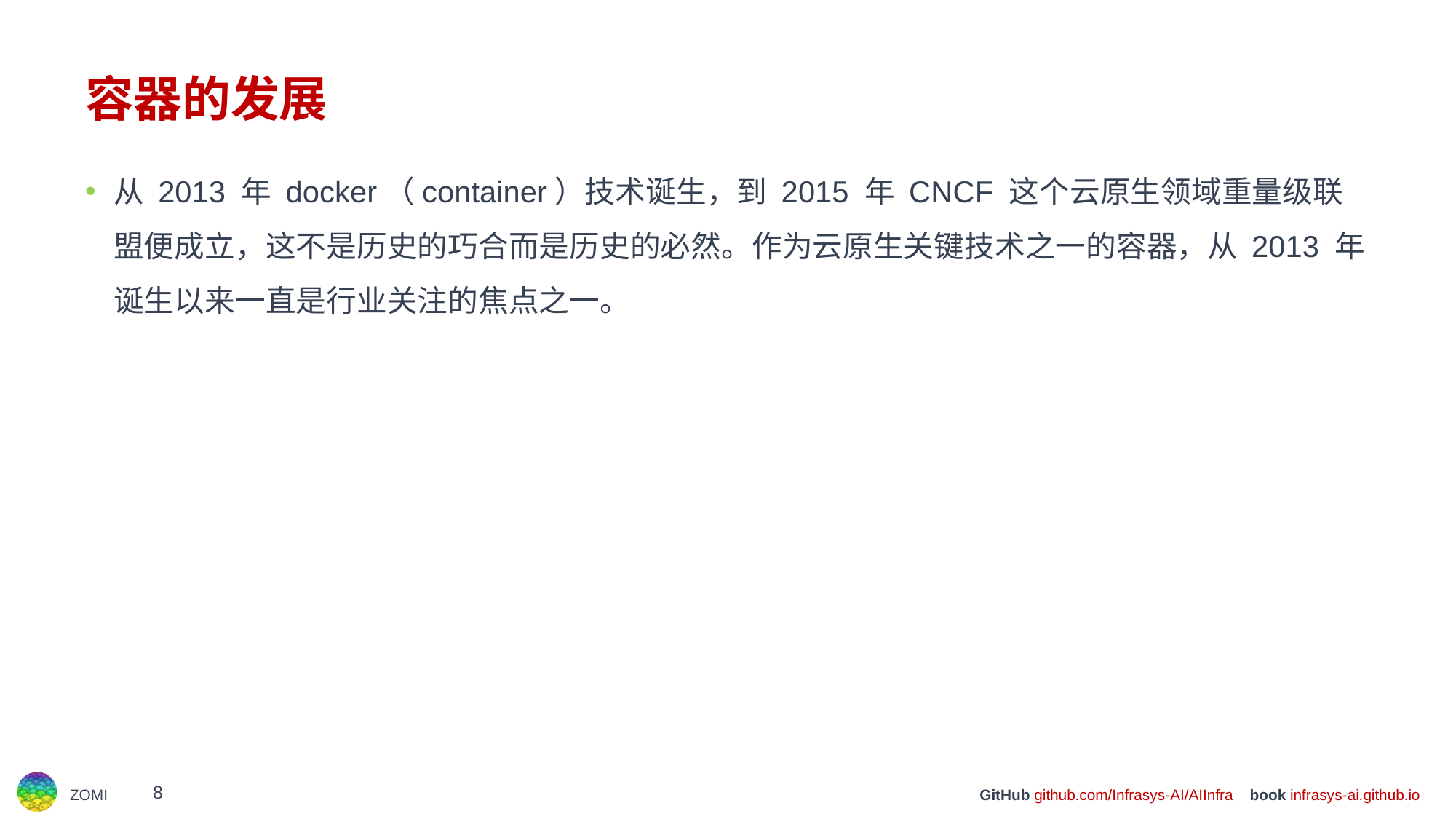

# 容器的发展
从 2013 年 docker（container）技术诞生，到 2015 年 CNCF 这个云原生领域重量级联盟便成立，这不是历史的巧合而是历史的必然。作为云原生关键技术之一的容器，从 2013 年诞生以来一直是行业关注的焦点之一。